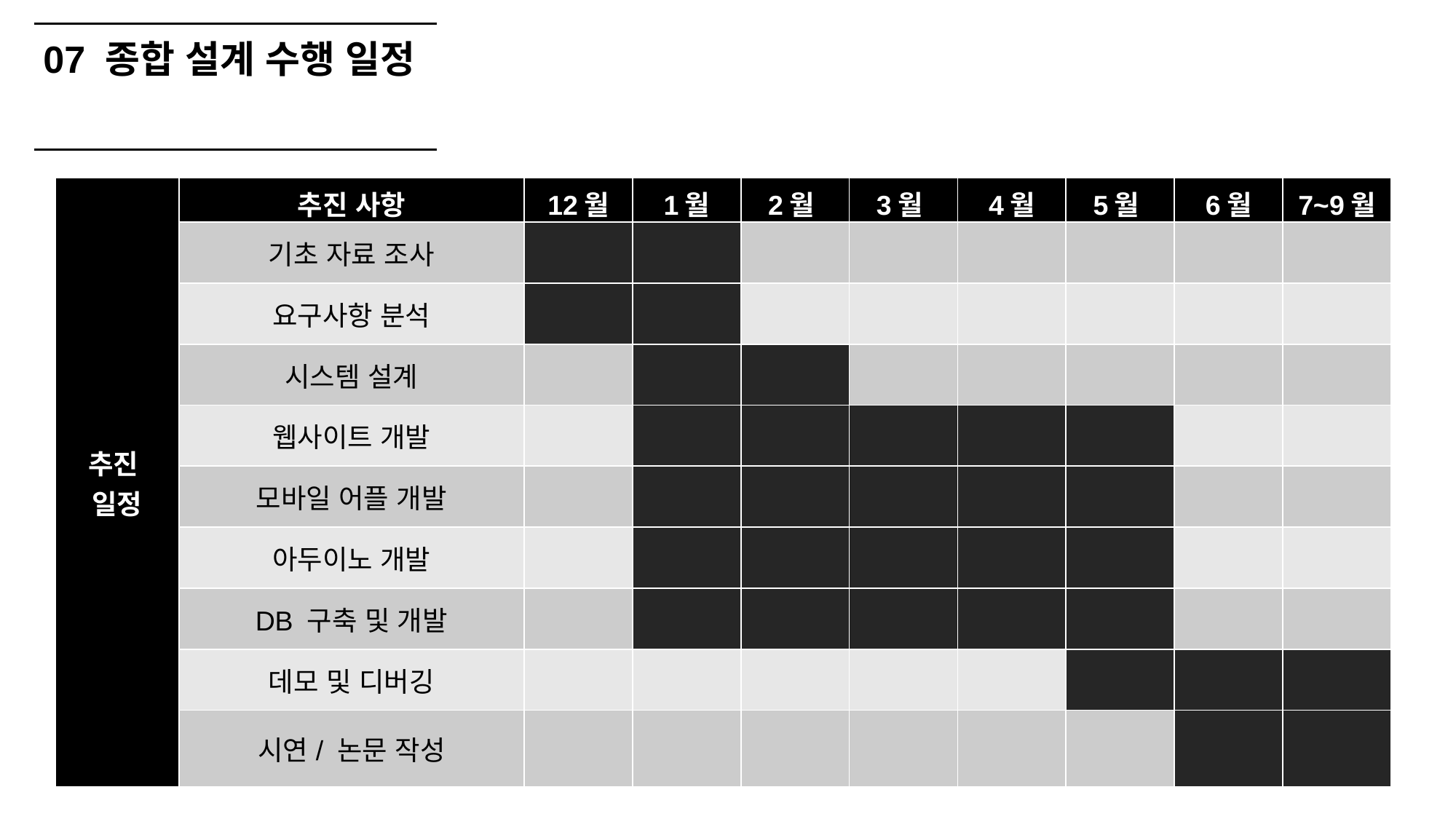

07 종합 설계 수행 일정
| 추진 일정 | 추진 사항 | 12월 | 1월 | 2월 | 3월 | 4월 | 5월 | 6월 | 7~9월 |
| --- | --- | --- | --- | --- | --- | --- | --- | --- | --- |
|  | 기초 자료 조사 |  |  |  |  |  |  |  |  |
|  | 요구사항 분석 |  |  |  |  |  |  |  |  |
|  | 시스템 설계 |  |  |  |  |  |  |  |  |
|  | 웹사이트 개발 |  |  |  |  |  |  |  |  |
|  | 모바일 어플 개발 |  |  |  |  |  |  |  |  |
|  | 아두이노 개발 |  |  |  |  |  |  |  |  |
|  | DB 구축 및 개발 |  |  |  |  |  |  |  |  |
|  | 데모 및 디버깅 |  |  |  |  |  |  |  |  |
|  | 시연/ 논문 작성 |  |  |  |  |  |  |  |  |